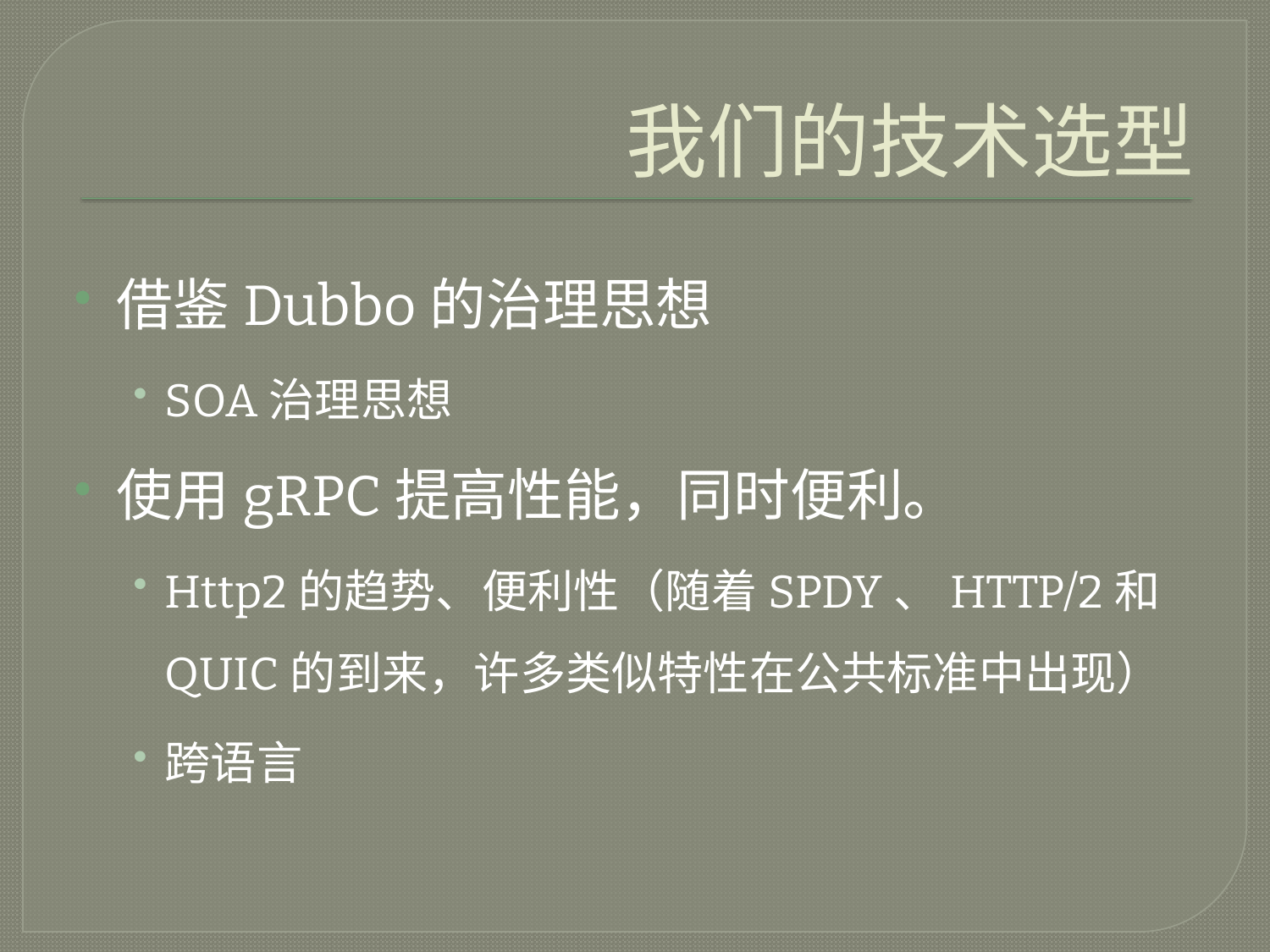

# 我们的技术选型
借鉴Dubbo的治理思想
SOA治理思想
使用gRPC提高性能，同时便利。
Http2的趋势、便利性（随着SPDY、HTTP/2和QUIC的到来，许多类似特性在公共标准中出现）
跨语言